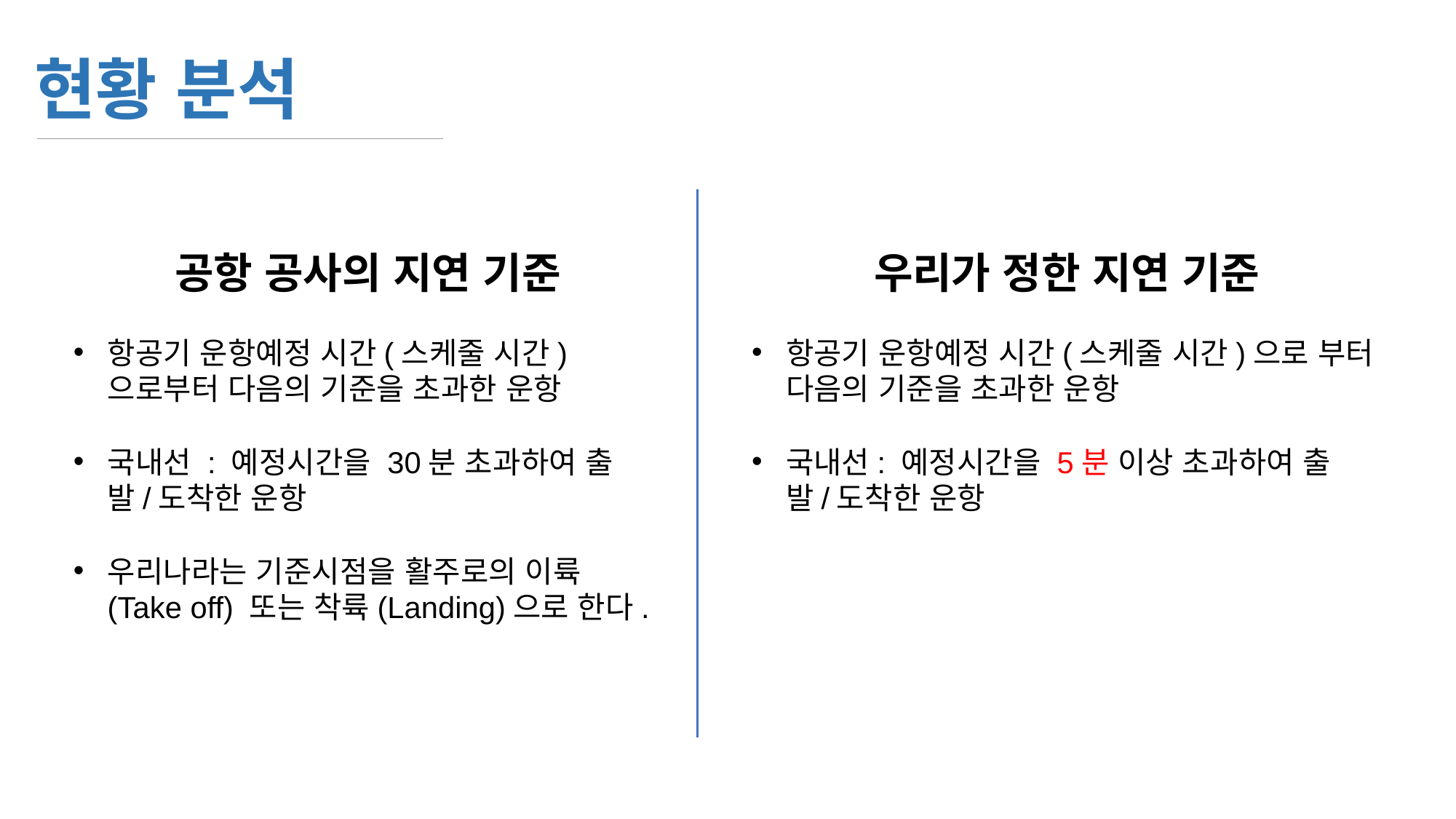

현황 분석
공항 공사의 지연 기준

항공기 운항예정 시간(스케줄 시간)으로부터 다음의 기준을 초과한 운항

국내선 : 예정시간을 30분 초과하여 출발/도착한 운항

우리나라는 기준시점을 활주로의 이륙(Take off) 또는 착륙(Landing)으로 한다.
우리가 정한 지연 기준

항공기 운항예정 시간(스케줄 시간)으로 부터 다음의 기준을 초과한 운항

국내선: 예정시간을 5분 이상 초과하여 출발/도착한 운항